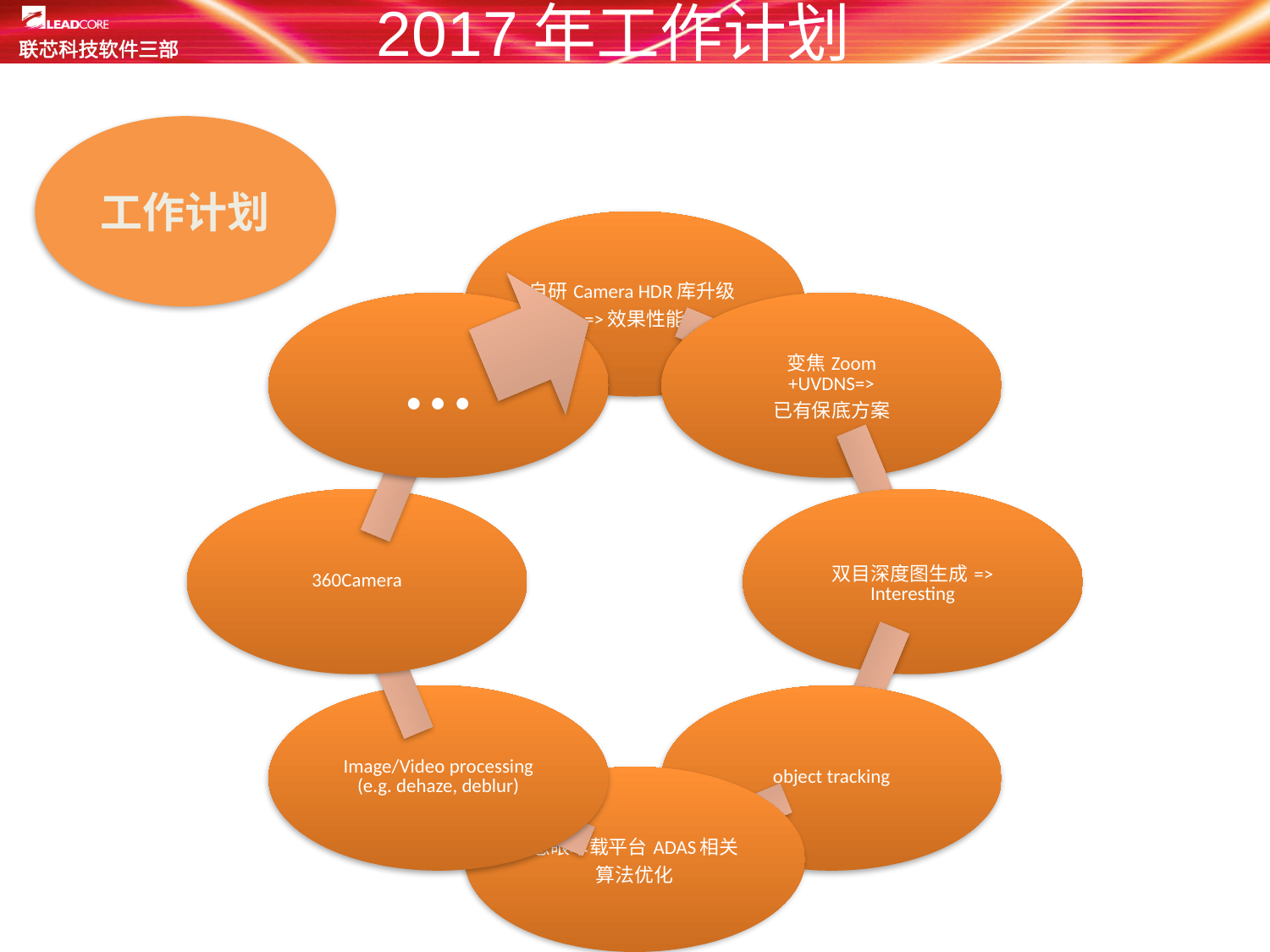

2017年工作计划
工作计划
自研Camera HDR库升级=>效果性能
变焦Zoom
+UVDNS=>
已有保底方案
双目深度图生成=>
Interesting
object tracking
慧眼车载平台ADAS相关算法优化
Image/Video processing
(e.g. dehaze, deblur)
360Camera
…